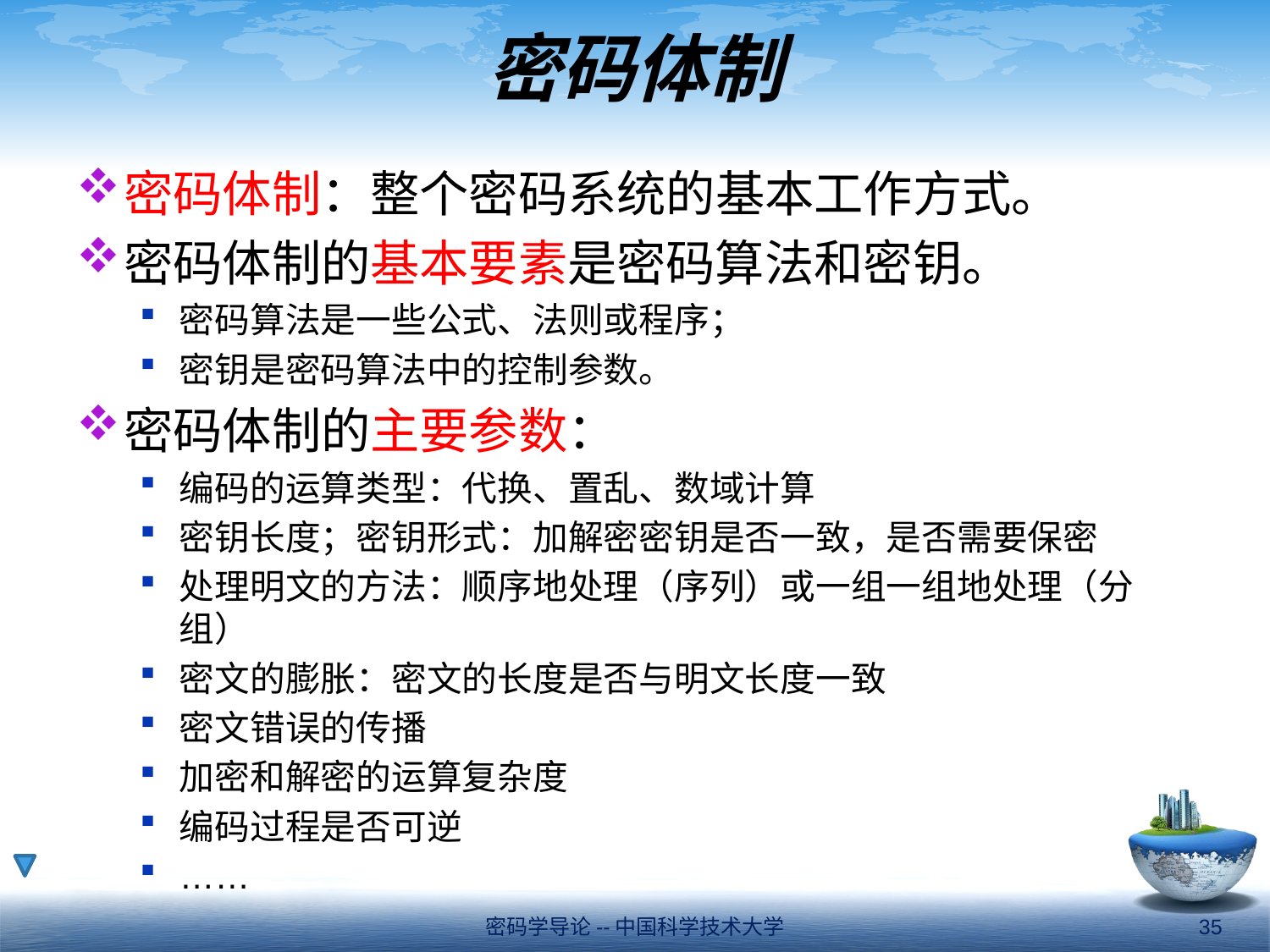

# 密码体制
密码体制：整个密码系统的基本工作方式。
密码体制的基本要素是密码算法和密钥。
密码算法是一些公式、法则或程序；
密钥是密码算法中的控制参数。
密码体制的主要参数：
编码的运算类型：代换、置乱、数域计算
密钥长度；密钥形式：加解密密钥是否一致，是否需要保密
处理明文的方法：顺序地处理（序列）或一组一组地处理（分组）
密文的膨胀：密文的长度是否与明文长度一致
密文错误的传播
加密和解密的运算复杂度
编码过程是否可逆
……

密码学导论--中国科学技术大学
35